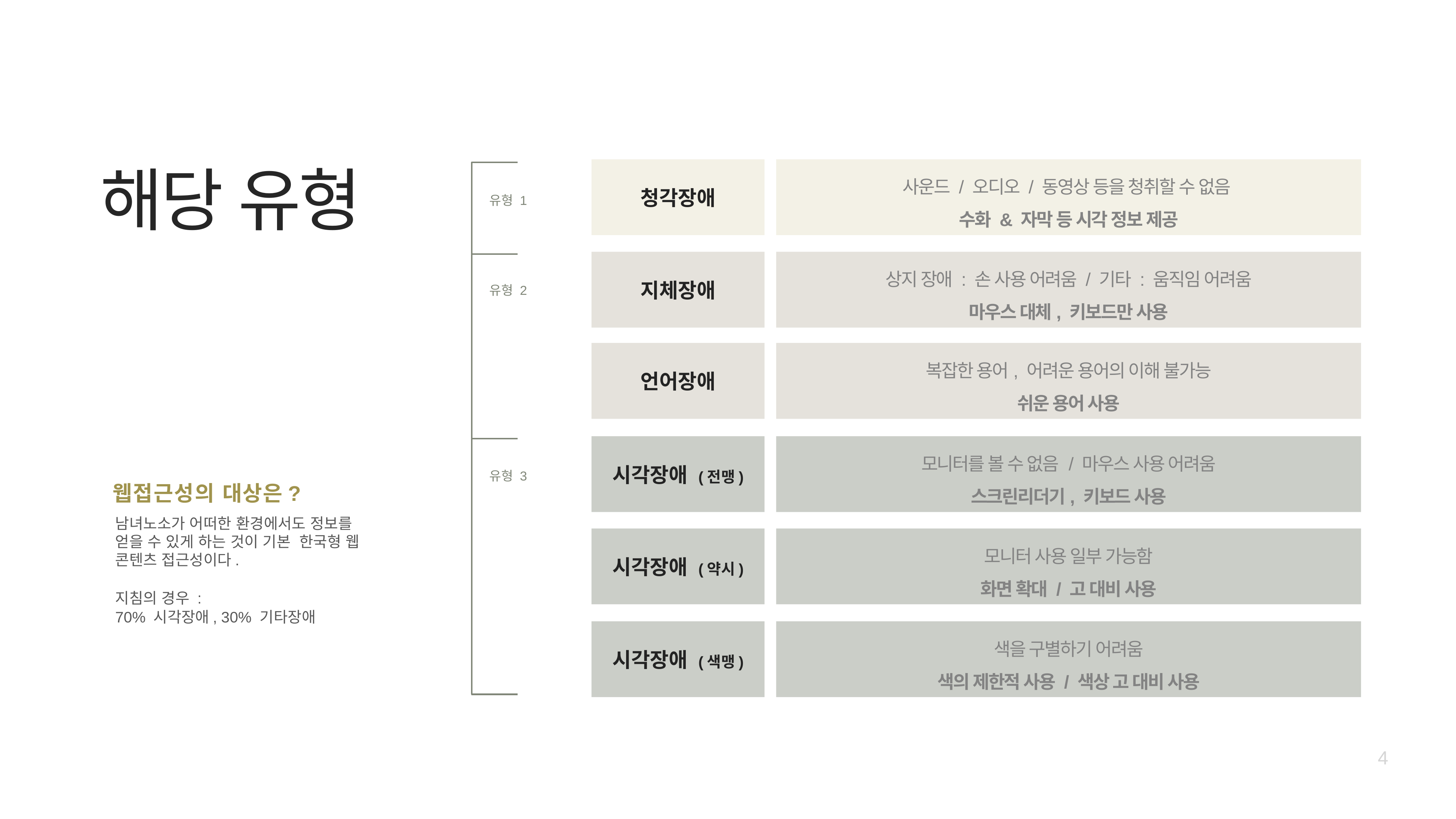

# 해당 유형
청각장애
사운드 / 오디오 / 동영상 등을 청취할 수 없음
수화 & 자막 등 시각 정보 제공

유형 1
지체장애
상지 장애 : 손 사용 어려움 / 기타 : 움직임 어려움
마우스 대체, 키보드만 사용
유형 2
언어장애
복잡한 용어, 어려운 용어의 이해 불가능
쉬운 용어 사용
시각장애 (전맹)
모니터를 볼 수 없음 / 마우스 사용 어려움
스크린리더기, 키보드 사용
유형 3
웹접근성의 대상은?
남녀노소가 어떠한 환경에서도 정보를 얻을 수 있게 하는 것이 기본  한국형 웹 콘텐츠 접근성이다.

지침의 경우 :
70% 시각장애, 30% 기타장애
시각장애 (약시)
모니터 사용 일부 가능함
화면 확대 / 고 대비 사용
시각장애 (색맹)
색을 구별하기 어려움
색의 제한적 사용 / 색상 고 대비 사용
4